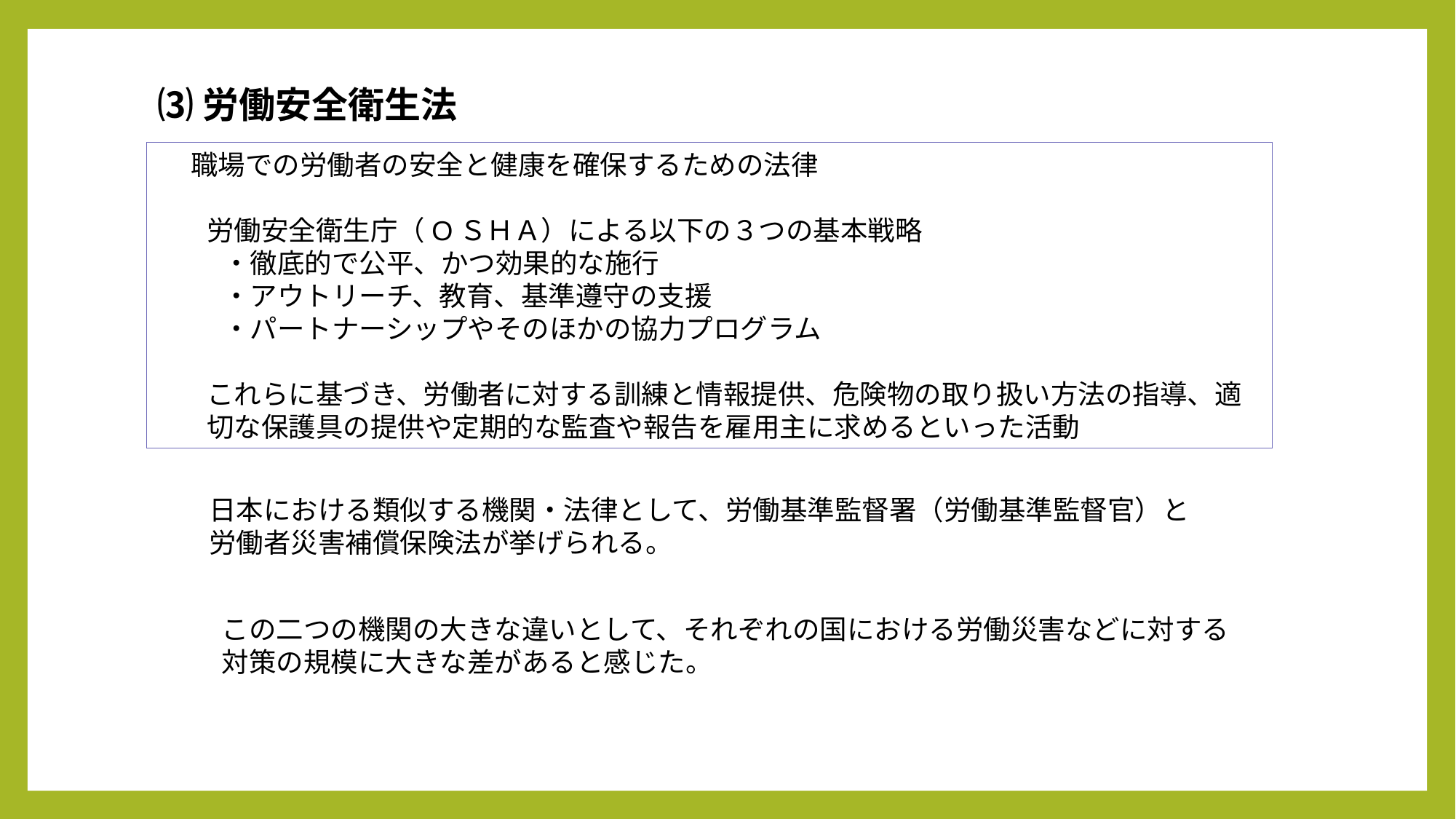

⑶労働安全衛生法
職場での労働者の安全と健康を確保するための法律

労働安全衛生庁（OＳＨＡ）による以下の３つの基本戦略
・徹底的で公平、かつ効果的な施行
・アウトリーチ、教育、基準遵守の支援
・パートナーシップやそのほかの協力プログラム

これらに基づき、労働者に対する訓練と情報提供、危険物の取り扱い方法の指導、適切な保護具の提供や定期的な監査や報告を雇用主に求めるといった活動
日本における類似する機関・法律として、労働基準監督署（労働基準監督官）と
労働者災害補償保険法が挙げられる。
この二つの機関の大きな違いとして、それぞれの国における労働災害などに対する対策の規模に大きな差があると感じた。